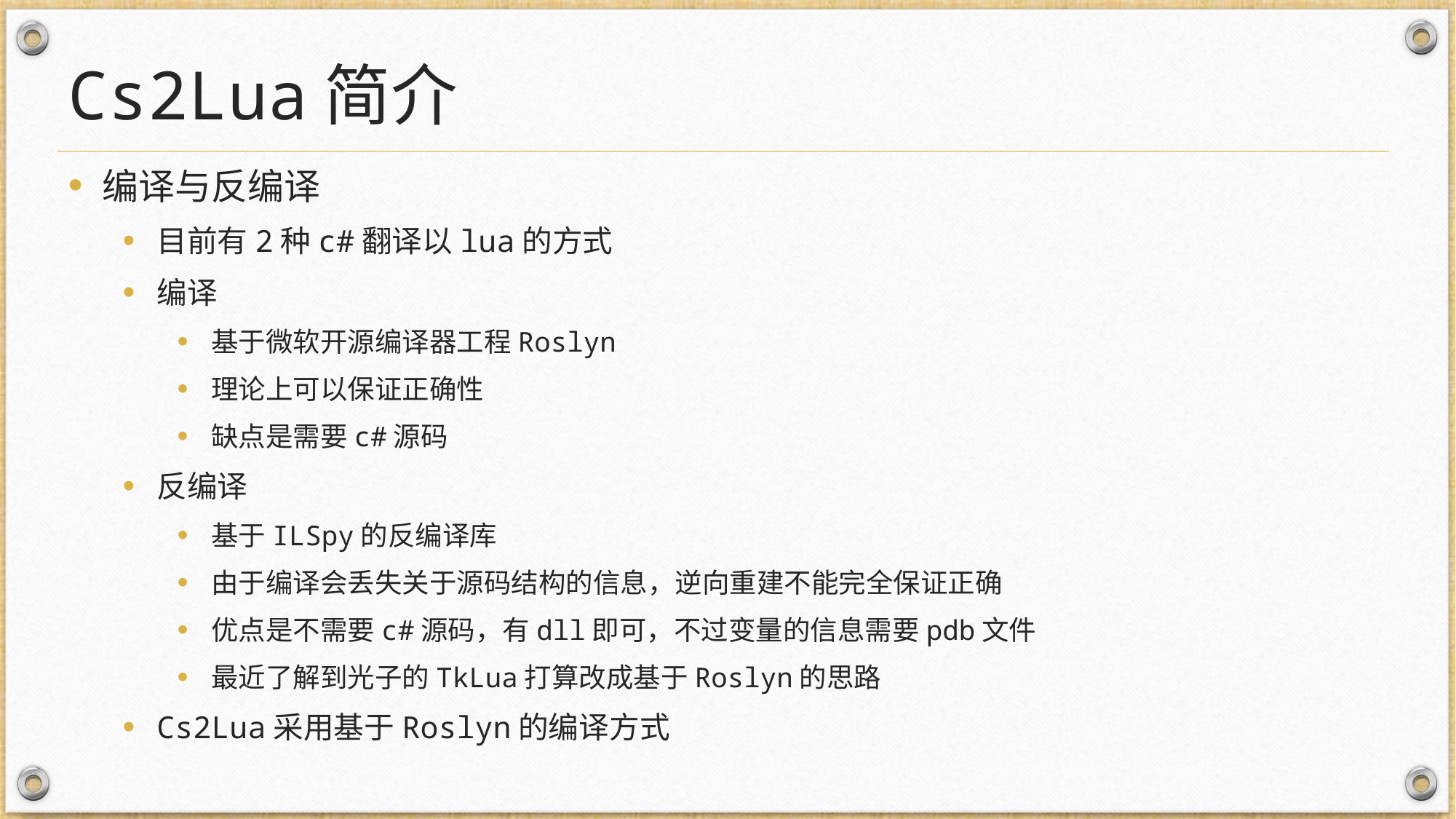

# Cs2Lua简介
编译与反编译
目前有2种c#翻译以lua的方式
编译
基于微软开源编译器工程Roslyn
理论上可以保证正确性
缺点是需要c#源码
反编译
基于ILSpy的反编译库
由于编译会丢失关于源码结构的信息，逆向重建不能完全保证正确
优点是不需要c#源码，有dll即可，不过变量的信息需要pdb文件
最近了解到光子的TkLua打算改成基于Roslyn的思路
Cs2Lua采用基于Roslyn的编译方式